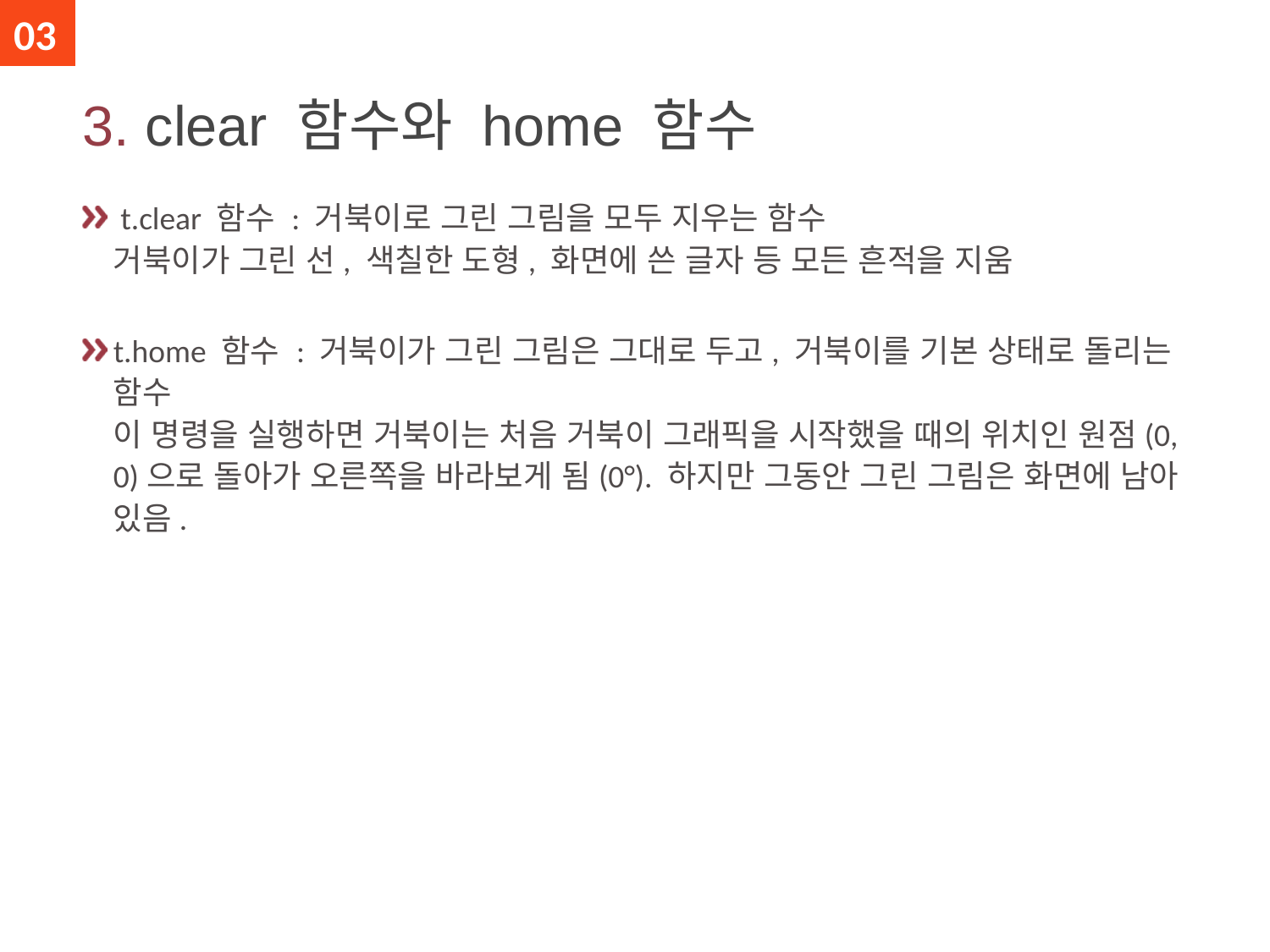

03
# 3. clear 함수와 home 함수
 t.clear 함수 : 거북이로 그린 그림을 모두 지우는 함수
거북이가 그린 선, 색칠한 도형, 화면에 쓴 글자 등 모든 흔적을 지움
t.home 함수 : 거북이가 그린 그림은 그대로 두고, 거북이를 기본 상태로 돌리는 함수
이 명령을 실행하면 거북이는 처음 거북이 그래픽을 시작했을 때의 위치인 원점(0, 0)으로 돌아가 오른쪽을 바라보게 됨(0°). 하지만 그동안 그린 그림은 화면에 남아 있음.